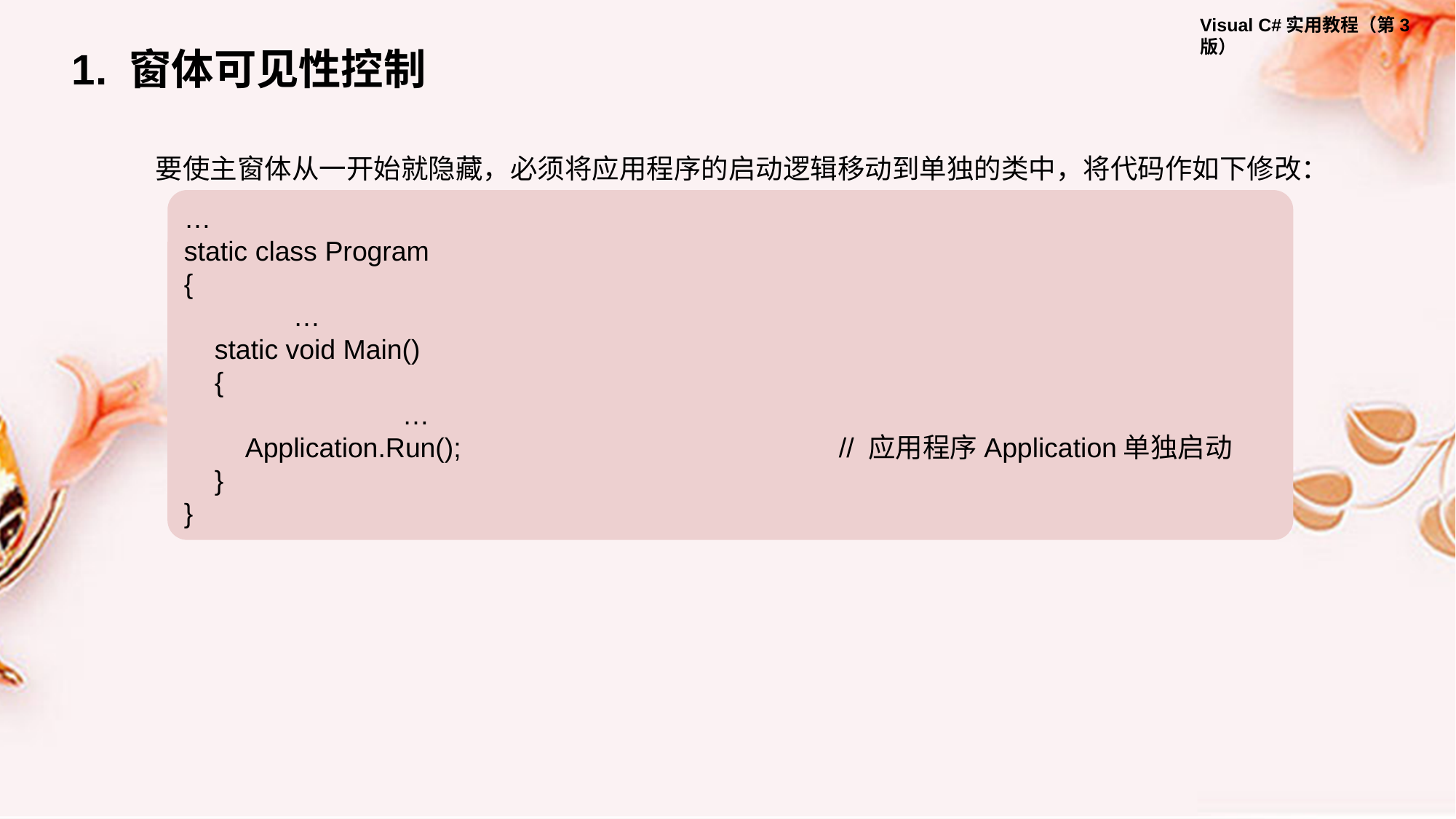

1. 窗体可见性控制
要使主窗体从一开始就隐藏，必须将应用程序的启动逻辑移动到单独的类中，将代码作如下修改：
…
static class Program
{
	…
    static void Main()
    {
		…
        Application.Run();				// 应用程序Application单独启动
    }
}